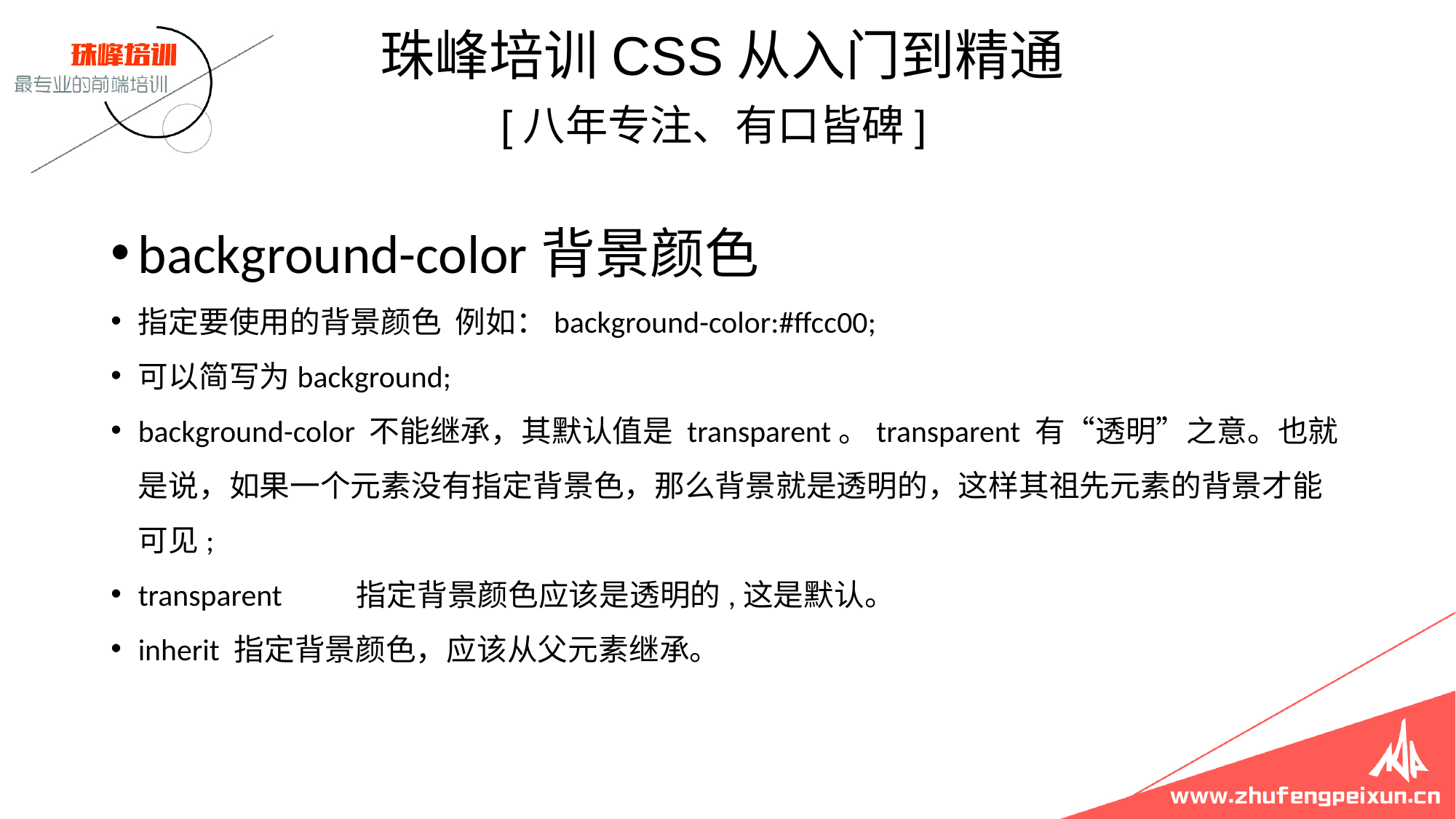

珠峰培训CSS从入门到精通
        [八年专注、有口皆碑]
background-color背景颜色
指定要使用的背景颜色  例如：background-color:#ffcc00;
可以简写为background;
background-color 不能继承，其默认值是 transparent。transparent 有“透明”之意。也就是说，如果一个元素没有指定背景色，那么背景就是透明的，这样其祖先元素的背景才能可见;
transparent	指定背景颜色应该是透明的,这是默认。
inherit 指定背景颜色，应该从父元素继承。